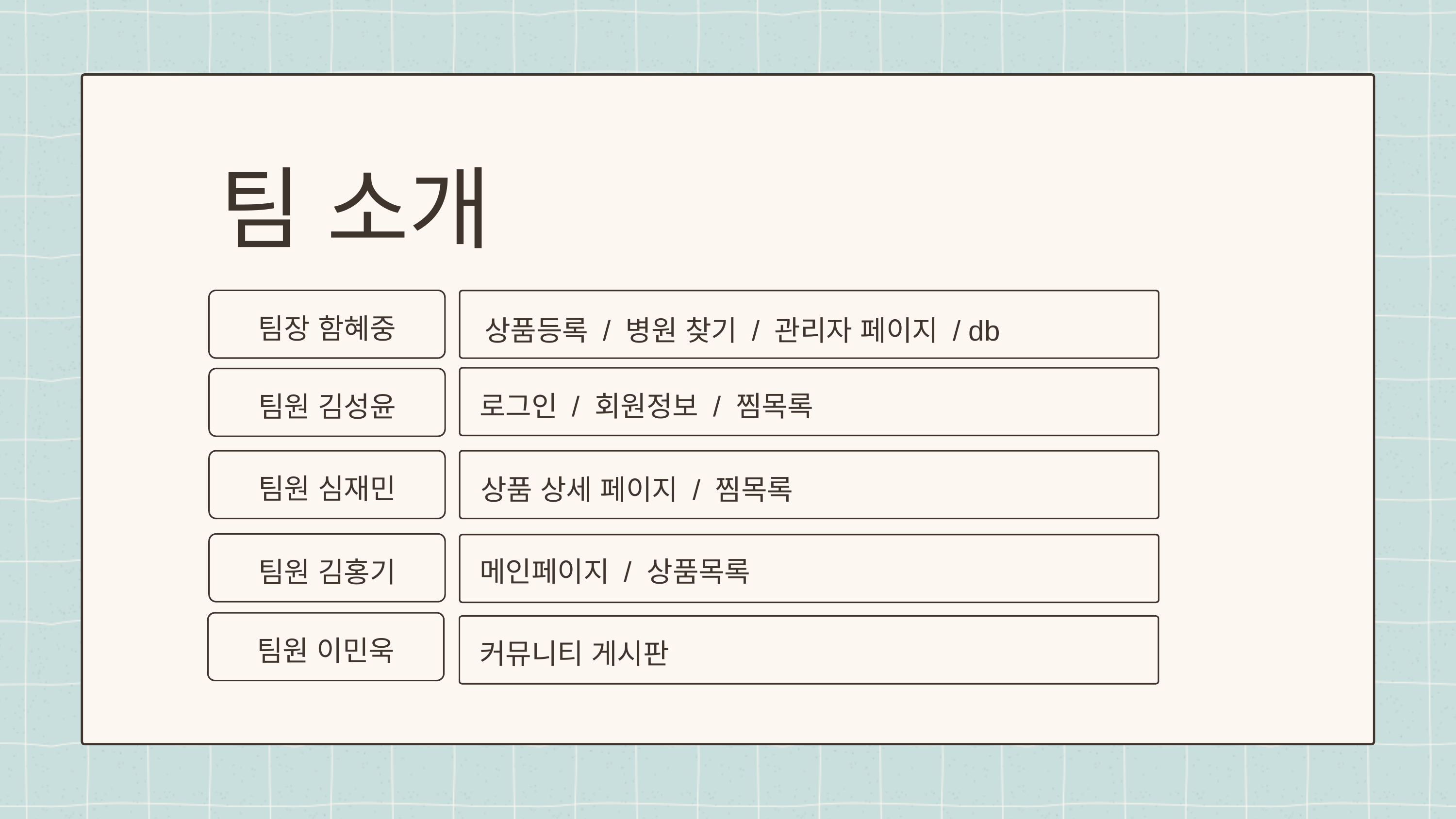

팀 소개

팀장 함혜중

상품등록 / 병원 찾기 / 관리자 페이지 / db

팀원 김성윤

로그인 / 회원정보 / 찜목록

팀원 심재민

상품 상세 페이지 / 찜목록

팀원 김홍기

메인페이지 / 상품목록

팀원 이민욱

커뮤니티 게시판